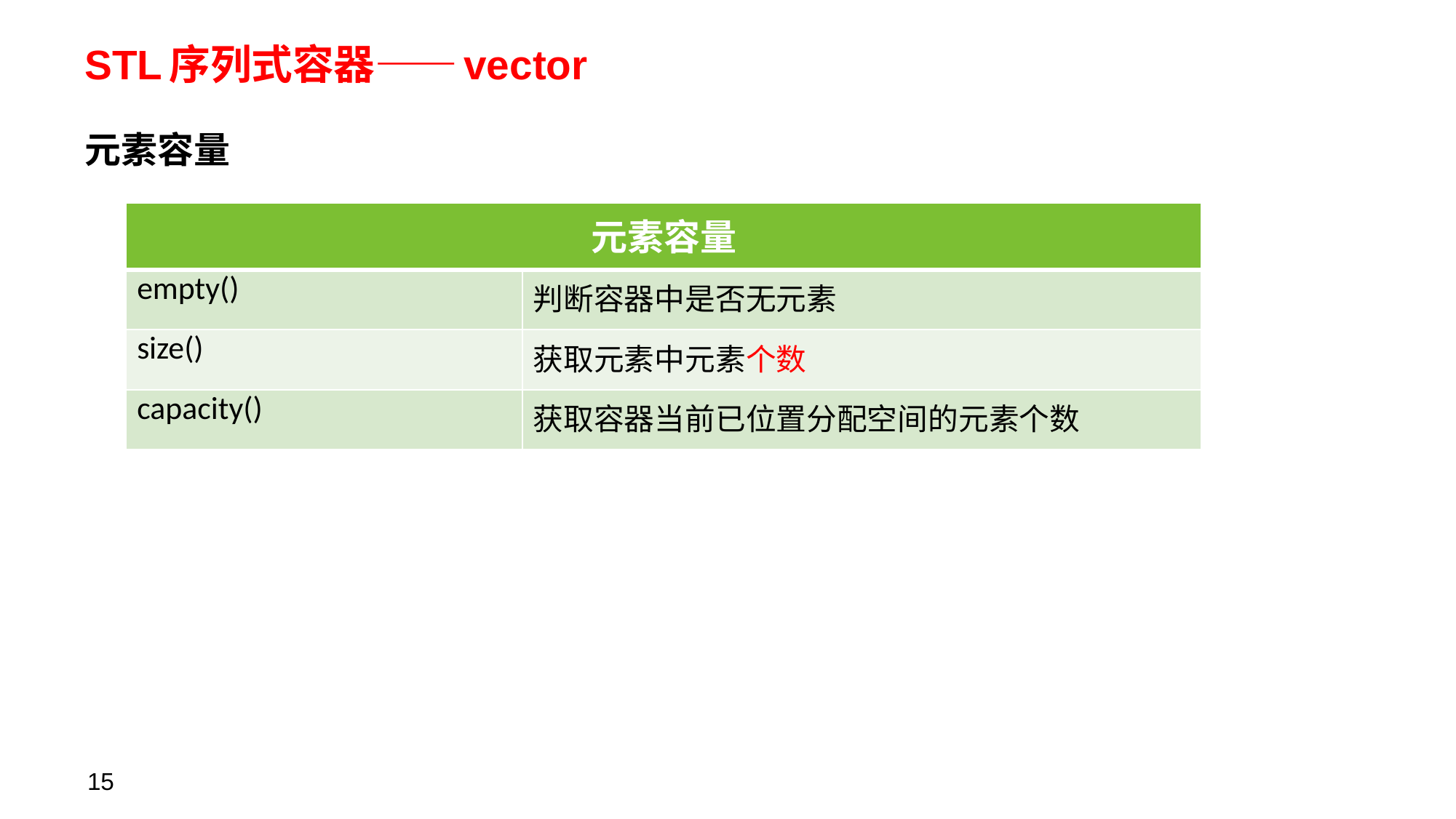

# STL序列式容器——vector
元素容量
| 元素容量 |  |
| --- | --- |
| empty() | 判断容器中是否无元素 |
| size() | 获取元素中元素个数 |
| capacity() | 获取容器当前已位置分配空间的元素个数 |
15